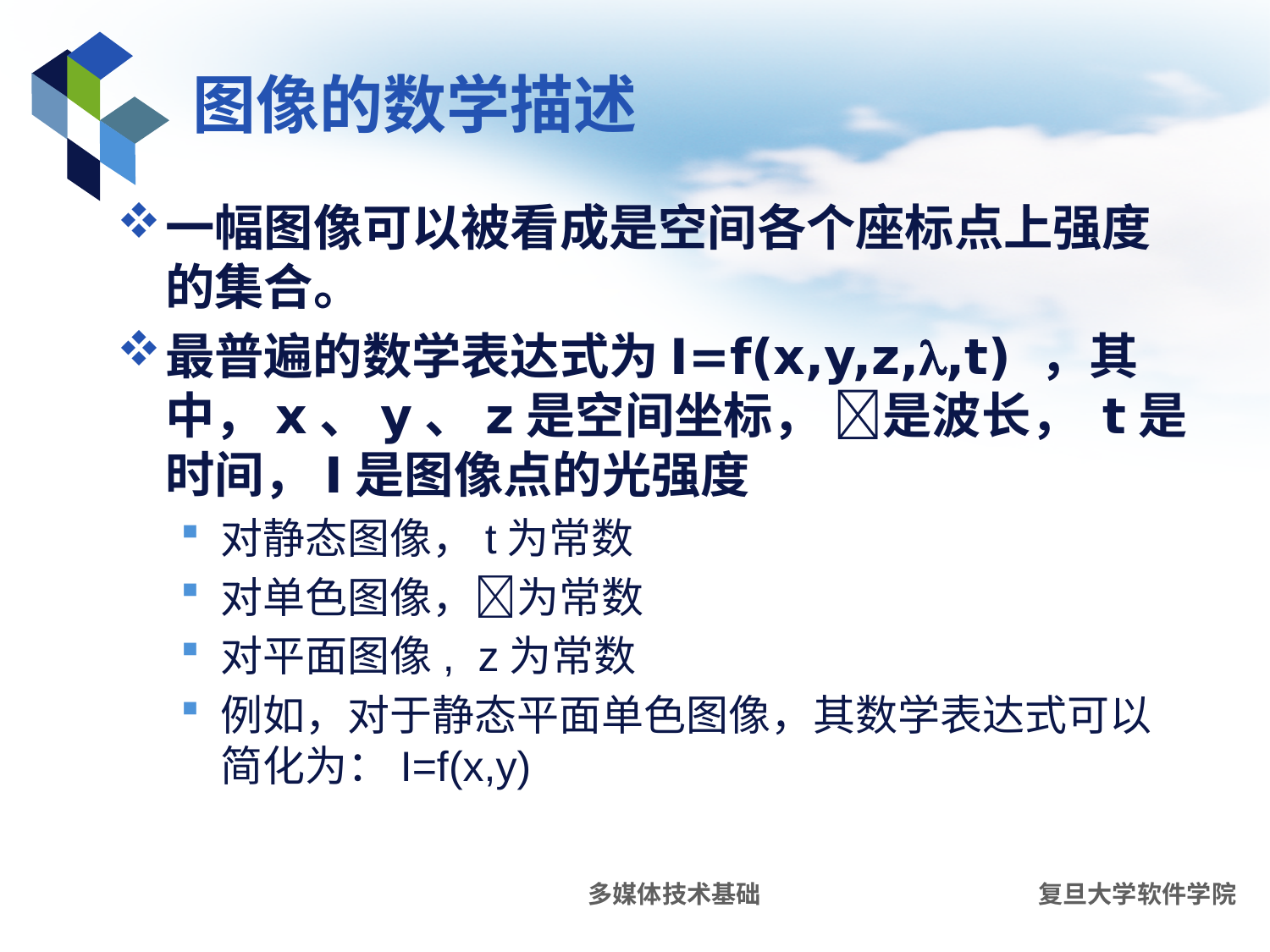

# 图像的数学描述
一幅图像可以被看成是空间各个座标点上强度的集合。
最普遍的数学表达式为I=f(x,y,z,λ,t) ，其中，x、y、z是空间坐标， λ是波长， t是时间，I是图像点的光强度
对静态图像，t为常数
对单色图像，λ为常数
对平面图像,  z为常数
例如，对于静态平面单色图像，其数学表达式可以简化为：I=f(x,y)
多媒体技术基础